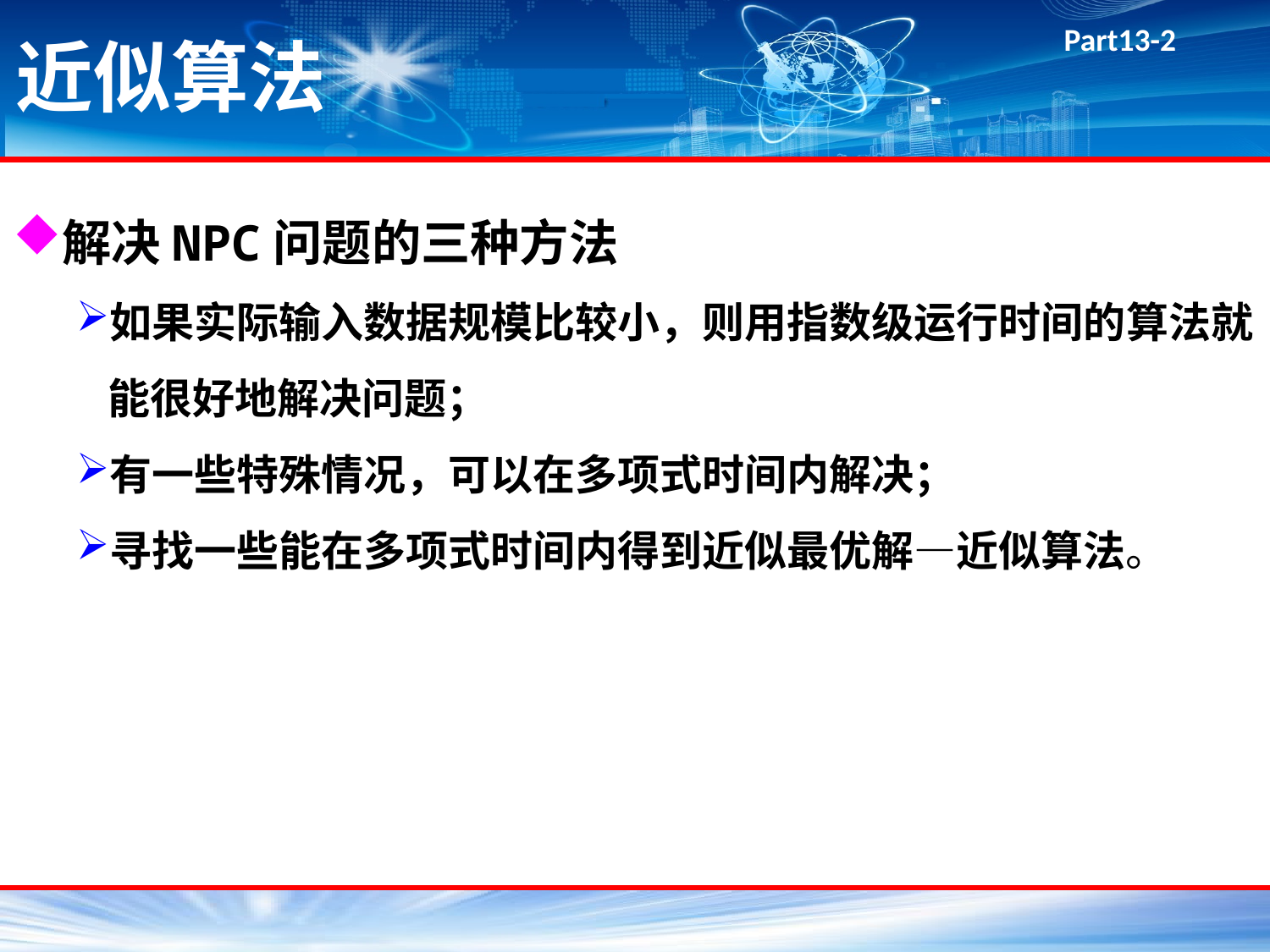

# 近似算法
解决NPC问题的三种方法
如果实际输入数据规模比较小，则用指数级运行时间的算法就能很好地解决问题；
有一些特殊情况，可以在多项式时间内解决；
寻找一些能在多项式时间内得到近似最优解—近似算法。